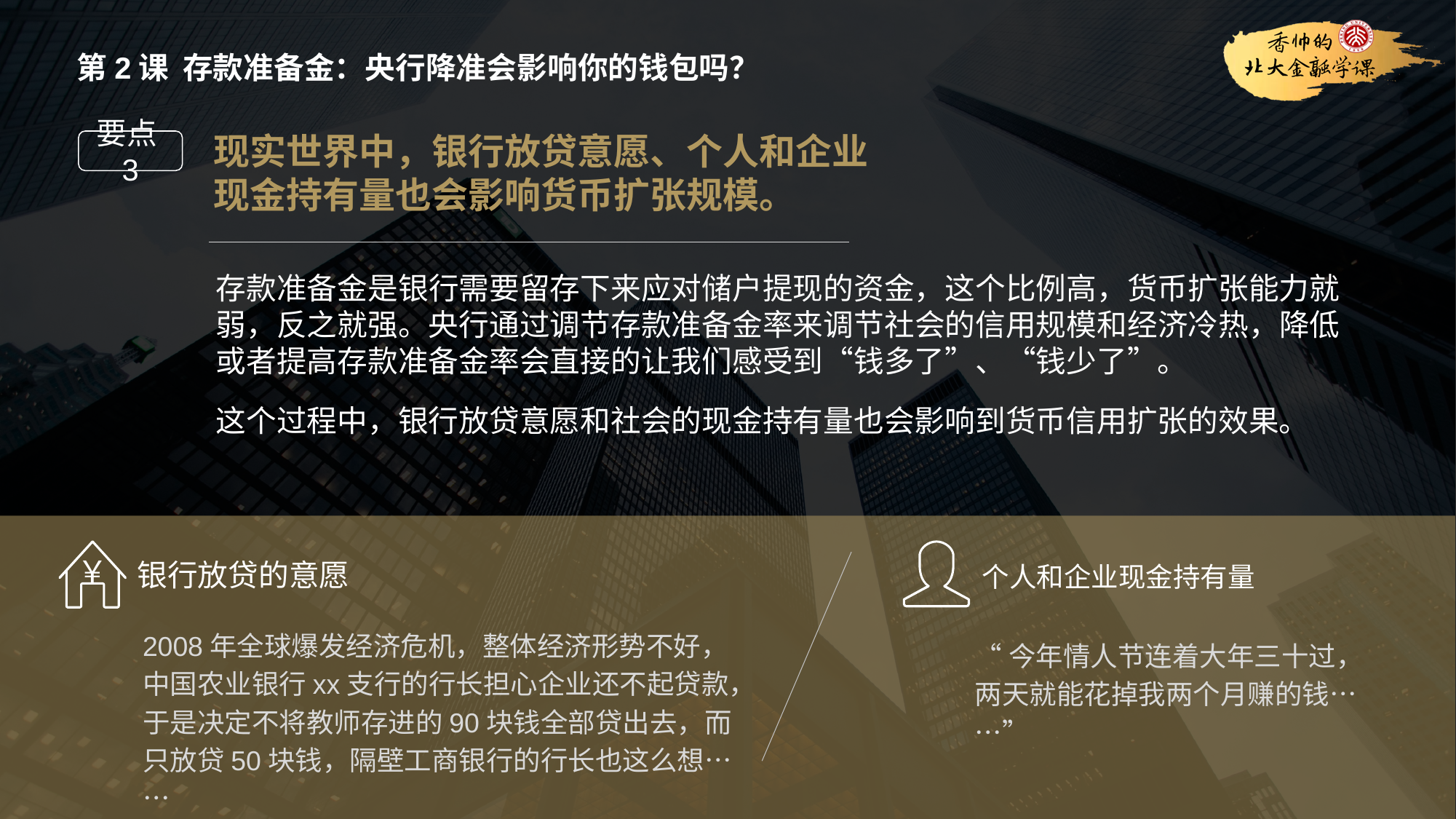

第2课  存款准备金：央行降准会影响你的钱包吗？
现实世界中，银行放贷意愿、个人和企业现金持有量也会影响货币扩张规模。
要点3
存款准备金是银行需要留存下来应对储户提现的资金，这个比例高，货币扩张能力就弱，反之就强。央行通过调节存款准备金率来调节社会的信用规模和经济冷热，降低或者提高存款准备金率会直接的让我们感受到“钱多了”、“钱少了”。

这个过程中，银行放贷意愿和社会的现金持有量也会影响到货币信用扩张的效果。

￥

银行放贷的意愿
个人和企业现金持有量
2008年全球爆发经济危机，整体经济形势不好，中国农业银行xx支行的行长担心企业还不起贷款，于是决定不将教师存进的90块钱全部贷出去，而只放贷50块钱，隔壁工商银行的行长也这么想……

“今年情人节连着大年三十过，两天就能花掉我两个月赚的钱……”